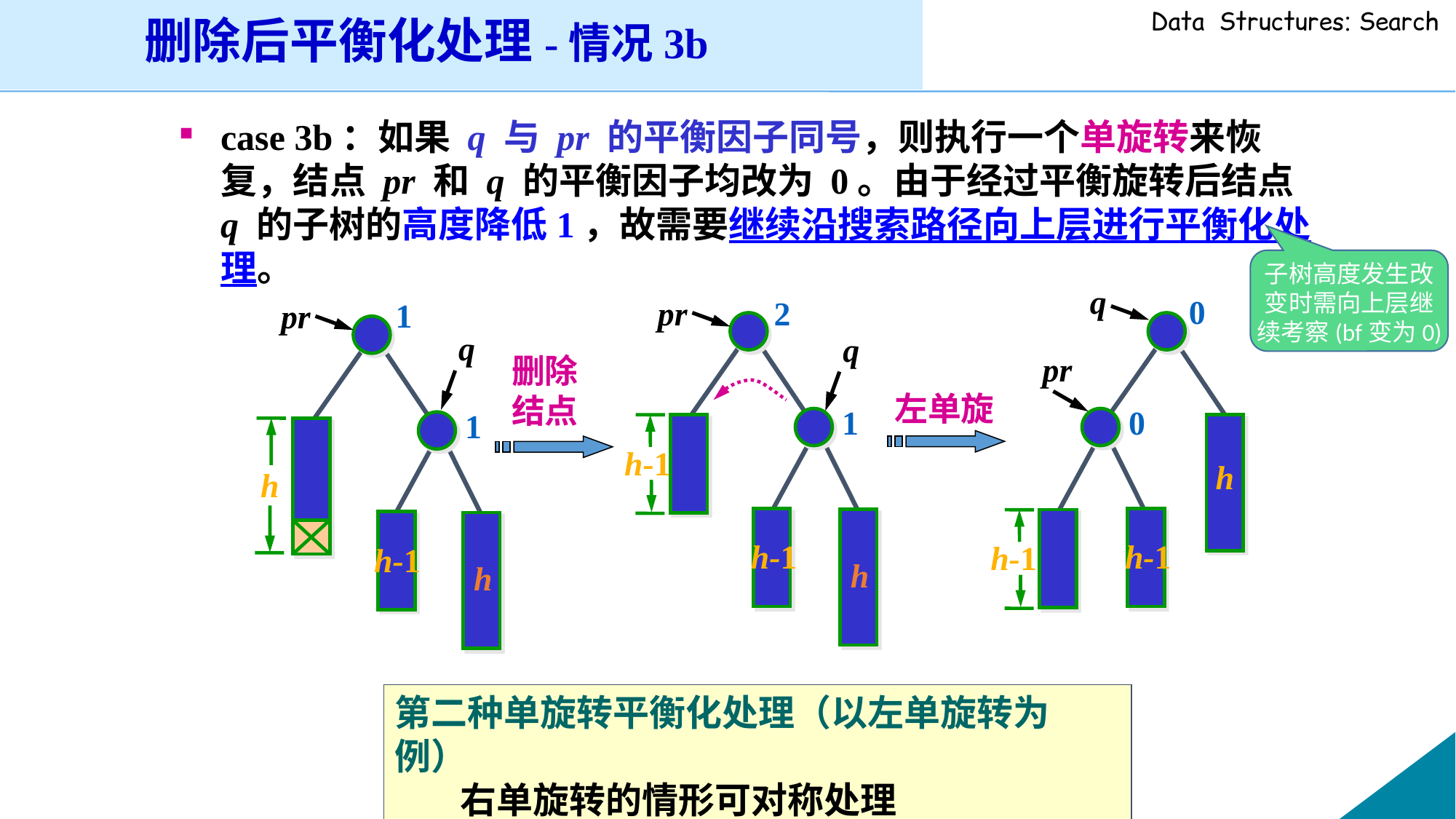

删除后平衡化处理-情况3b
case 3b：如果 q 与 pr 的平衡因子同号，则执行一个单旋转来恢复，结点 pr 和 q 的平衡因子均改为 0。由于经过平衡旋转后结点 q 的子树的高度降低1，故需要继续沿搜索路径向上层进行平衡化处理。
子树高度发生改变时需向上层继续考察(bf变为0)
q
0

pr

0

h

h-1
h-1

2
pr

q

1

h-1

h-1
h
1
pr

q

1

h

h-1
h

h
删除
结点

左单旋

第二种单旋转平衡化处理（以左单旋转为例）
       右单旋转的情形可对称处理